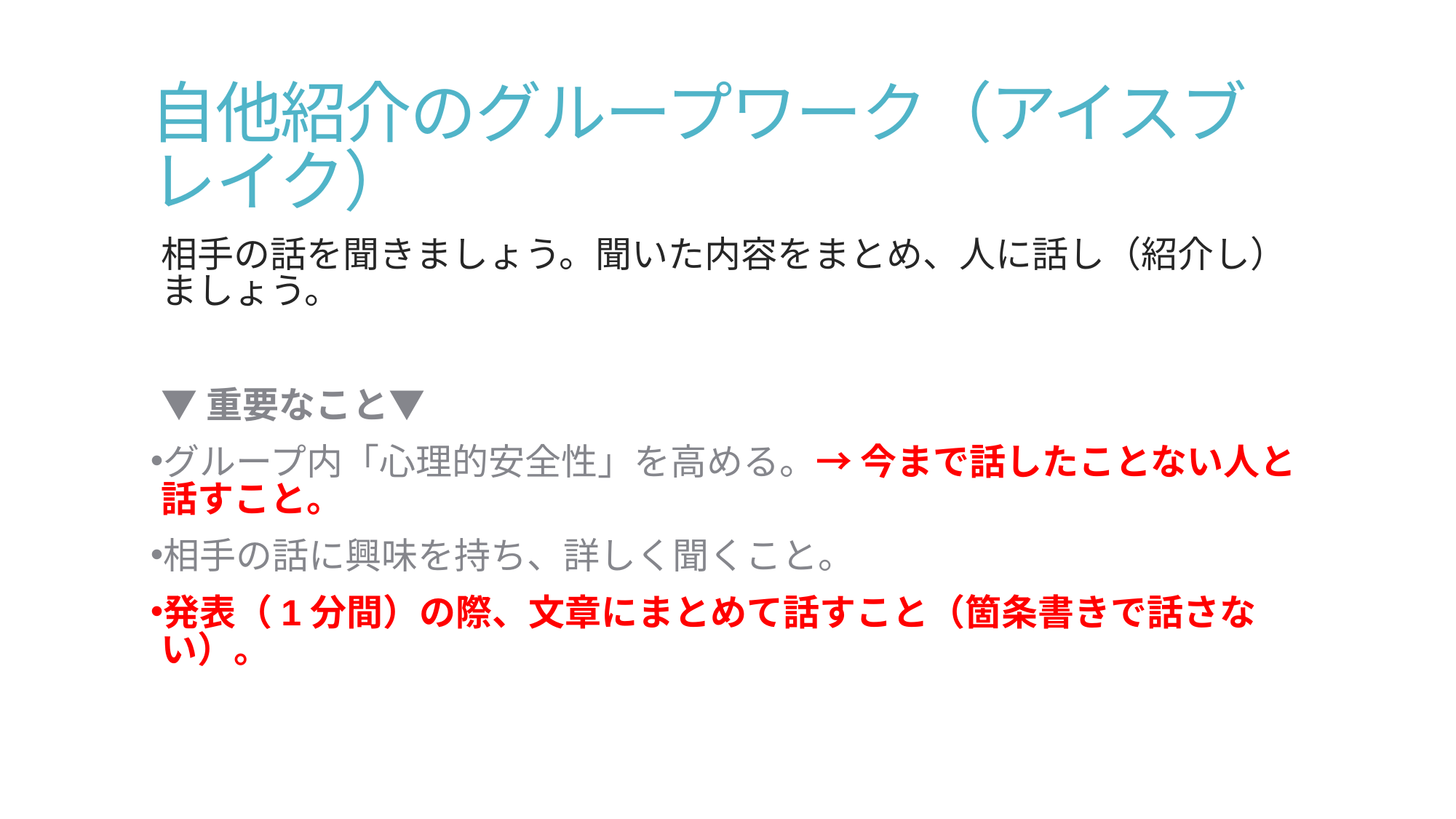

# 自他紹介のグループワーク（アイスブレイク）
相手の話を聞きましょう。聞いた内容をまとめ、人に話し（紹介し）ましょう。

▼重要なこと▼
グループ内「心理的安全性」を高める。→ 今まで話したことない人と話すこと。
相手の話に興味を持ち、詳しく聞くこと。
発表（1分間）の際、文章にまとめて話すこと（箇条書きで話さない）。